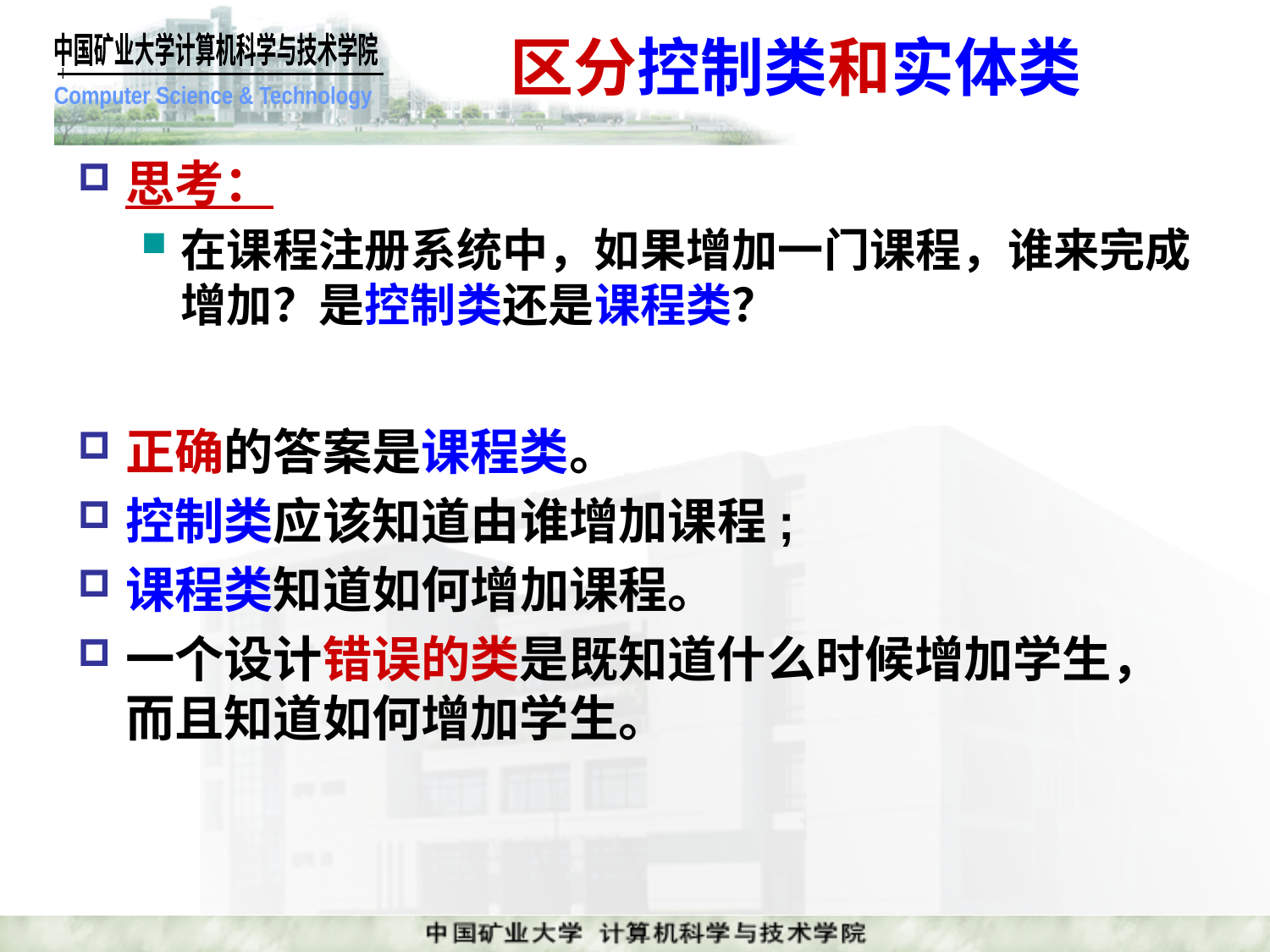

# 区分控制类和实体类
思考：
在课程注册系统中，如果增加一门课程，谁来完成增加？是控制类还是课程类？

正确的答案是课程类。
控制类应该知道由谁增加课程;
课程类知道如何增加课程。
一个设计错误的类是既知道什么时候增加学生，而且知道如何增加学生。
158